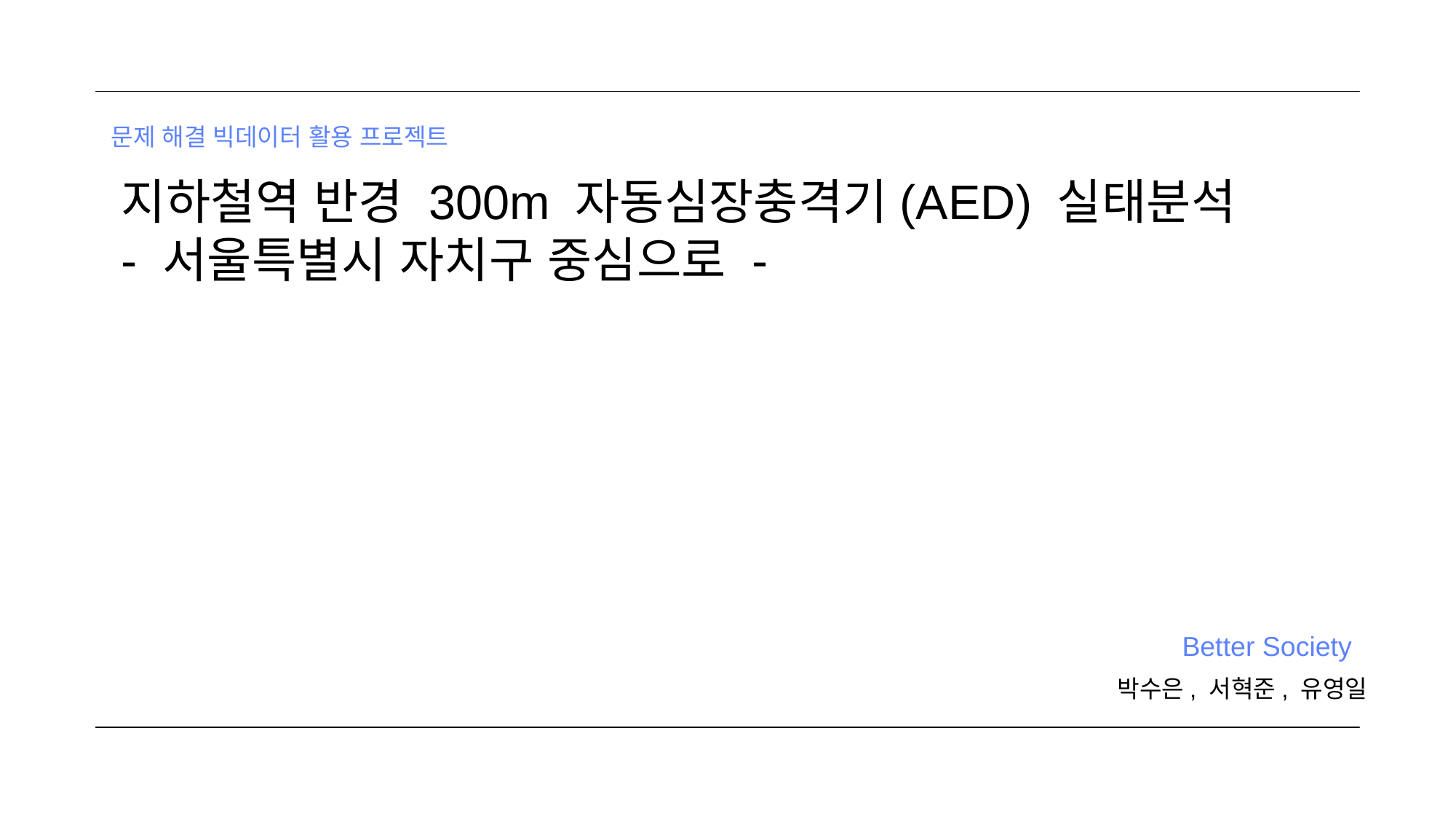

문제 해결 빅데이터 활용 프로젝트
지하철역 반경 300m 자동심장충격기(AED) 실태분석
- 서울특별시 자치구 중심으로 -
Better Society
 박수은, 서혁준, 유영일